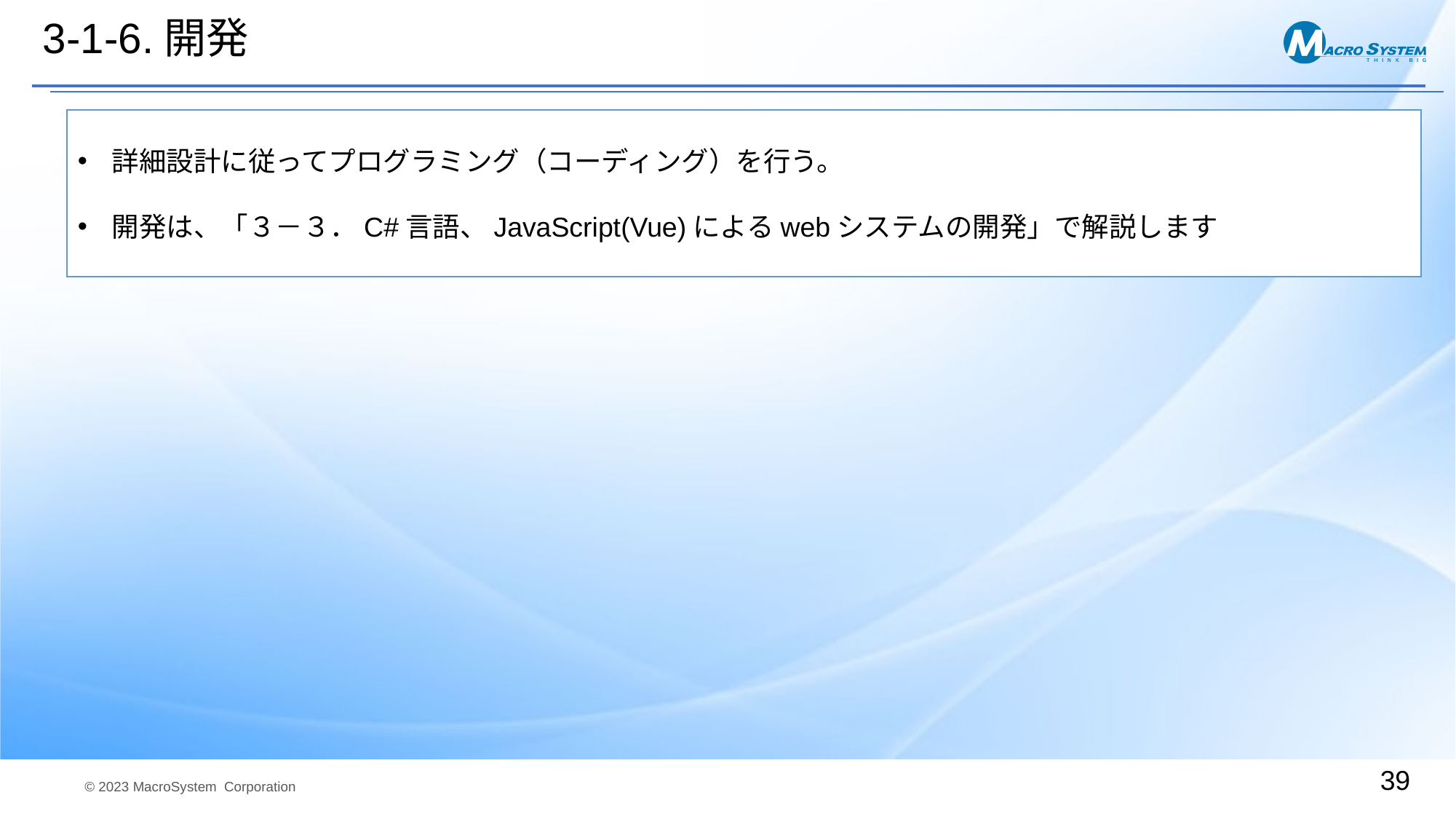

# 3-1-6.開発
詳細設計に従ってプログラミング（コーディング）を行う。

開発は、「３－３．C#言語、JavaScript(Vue)によるwebシステムの開発」で解説します